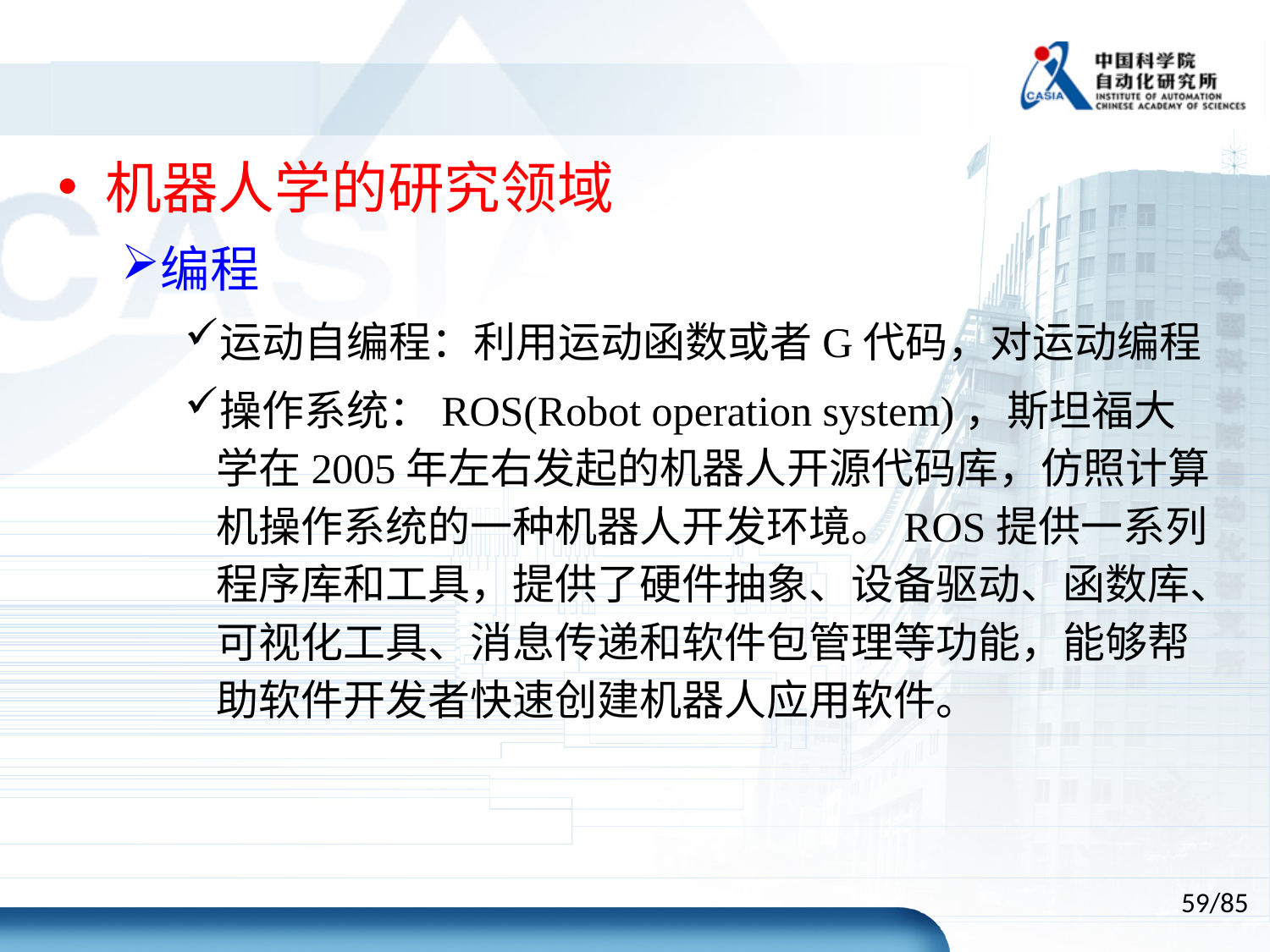

机器人学的研究领域
编程
运动自编程：利用运动函数或者G代码，对运动编程
操作系统：ROS(Robot operation system)，斯坦福大学在2005年左右发起的机器人开源代码库，仿照计算机操作系统的一种机器人开发环境。ROS提供一系列程序库和工具，提供了硬件抽象、设备驱动、函数库、可视化工具、消息传递和软件包管理等功能，能够帮助软件开发者快速创建机器人应用软件。
59/85